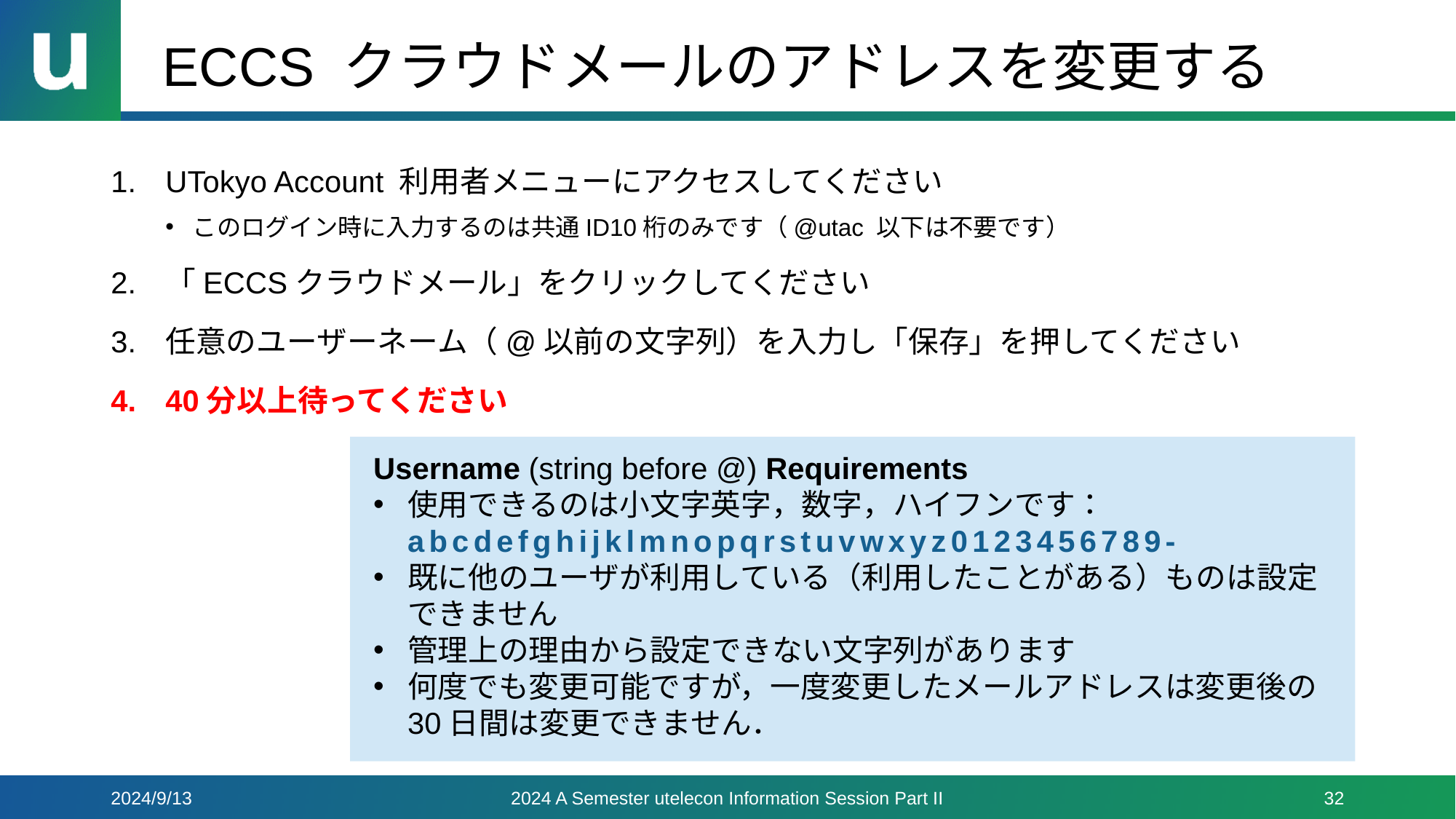

# ECCS クラウドメールのアドレスを変更する
UTokyo Account 利用者メニューにアクセスしてください
このログイン時に入力するのは共通ID10桁のみです（@utac 以下は不要です）
「ECCSクラウドメール」をクリックしてください
任意のユーザーネーム（@以前の文字列）を入力し「保存」を押してください
40分以上待ってください

Username (string before @) Requirements
使用できるのは小文字英字，数字，ハイフンです： abcdefghijklmnopqrstuvwxyz0123456789-
既に他のユーザが利用している（利用したことがある）ものは設定できません
管理上の理由から設定できない文字列があります
何度でも変更可能ですが，一度変更したメールアドレスは変更後の30日間は変更できません．
2024/9/13
2024 A Semester utelecon Information Session Part II
32